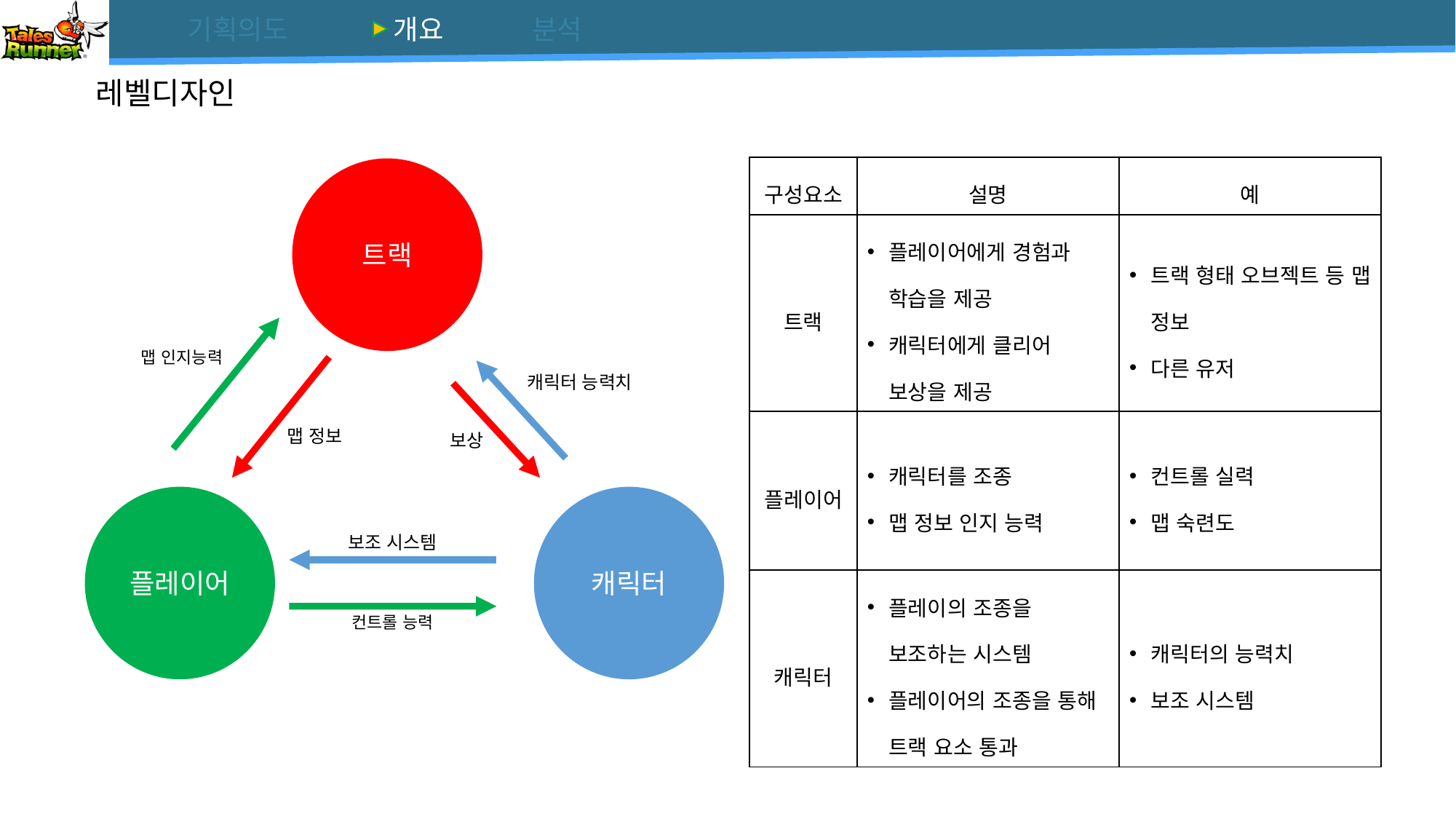

# 레벨디자인
| 구성요소 | 설명 | 예 |
| --- | --- | --- |
| 트랙 | 플레이어에게 경험과 학습을 제공 캐릭터에게 클리어 보상을 제공 | 트랙 형태 오브젝트 등 맵 정보 다른 유저 |
| 플레이어 | 캐릭터를 조종 맵 정보 인지 능력 | 컨트롤 실력 맵 숙련도 |
| 캐릭터 | 플레이의 조종을 보조하는 시스템 플레이어의 조종을 통해 트랙 요소 통과 | 캐릭터의 능력치 보조 시스템 |
트랙
맵 인지능력
캐릭터 능력치
맵 정보
보상
플레이어
캐릭터
보조 시스템
컨트롤 능력